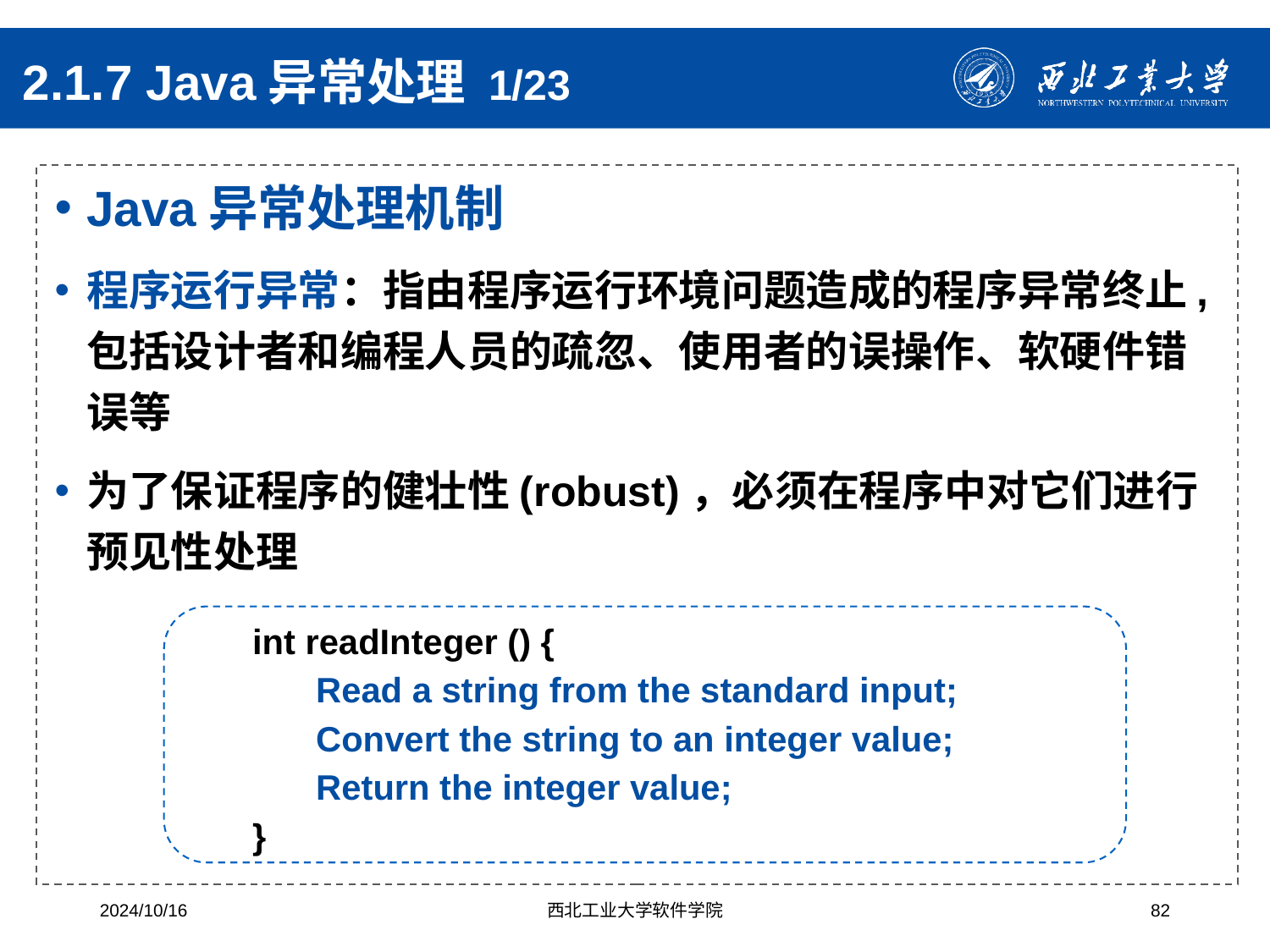

# 2.1.7 Java异常处理 1/23
Java异常处理机制
程序运行异常：指由程序运行环境问题造成的程序异常终止,包括设计者和编程人员的疏忽、使用者的误操作、软硬件错误等
为了保证程序的健壮性(robust)，必须在程序中对它们进行预见性处理

int readInteger () {
Read a string from the standard input;
Convert the string to an integer value;
Return the integer value;
}
2024/10/16
西北工业大学软件学院
82